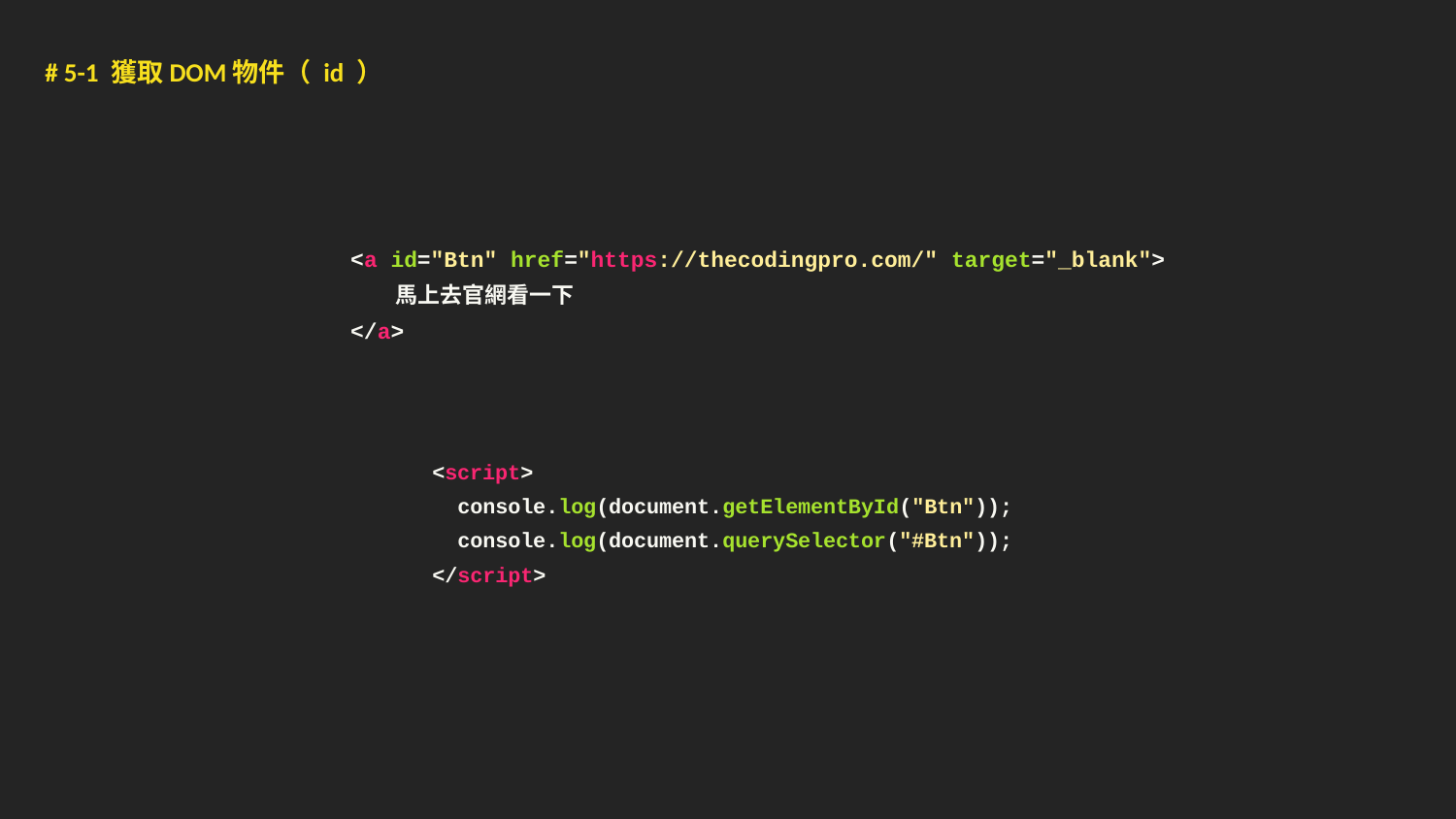

# 5-1 獲取DOM物件（ id ）
<a id="Btn" href="https://thecodingpro.com/" target="_blank">
   馬上去官網看一下
</a>
    <script>
      console.log(document.getElementById("Btn"));
      console.log(document.querySelector("#Btn"));
    </script>